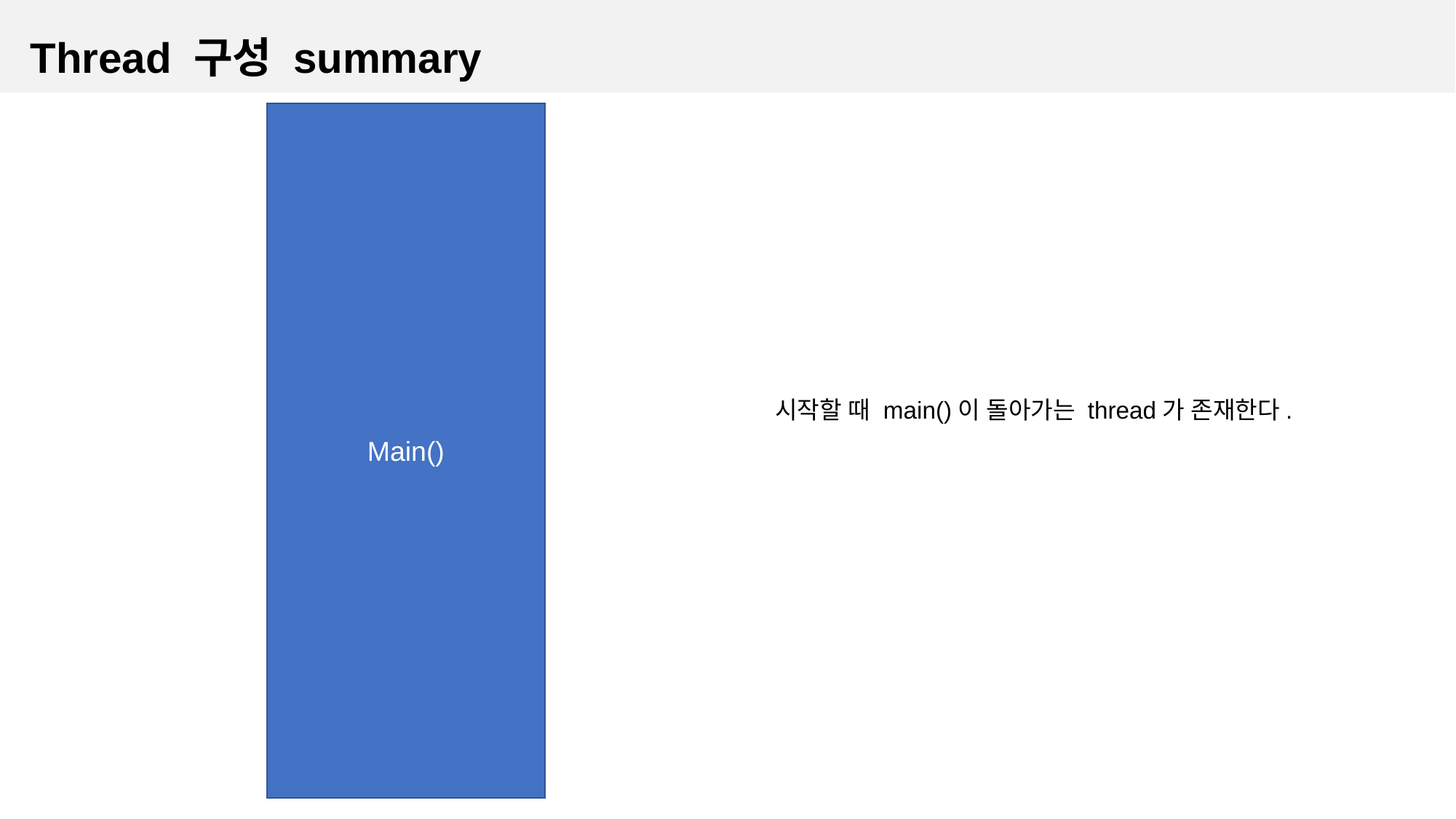

# Thread 구성 summary
Main()
시작할 때 main()이 돌아가는 thread가 존재한다.